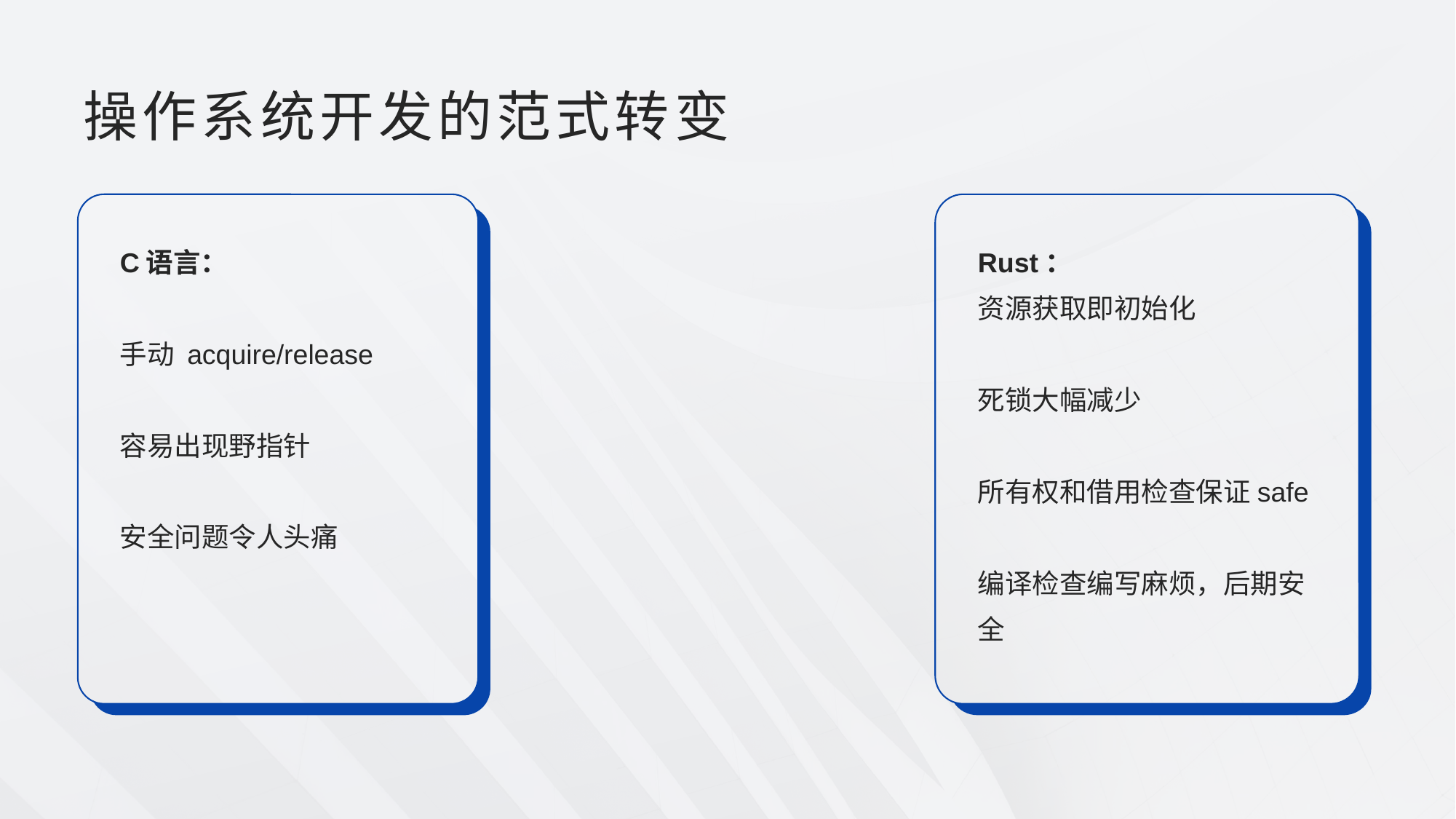

# 操作系统开发的范式转变
C语言：

手动 acquire/release

容易出现野指针

安全问题令人头痛
Rust：
资源获取即初始化

死锁大幅减少

所有权和借用检查保证safe

编译检查编写麻烦，后期安全